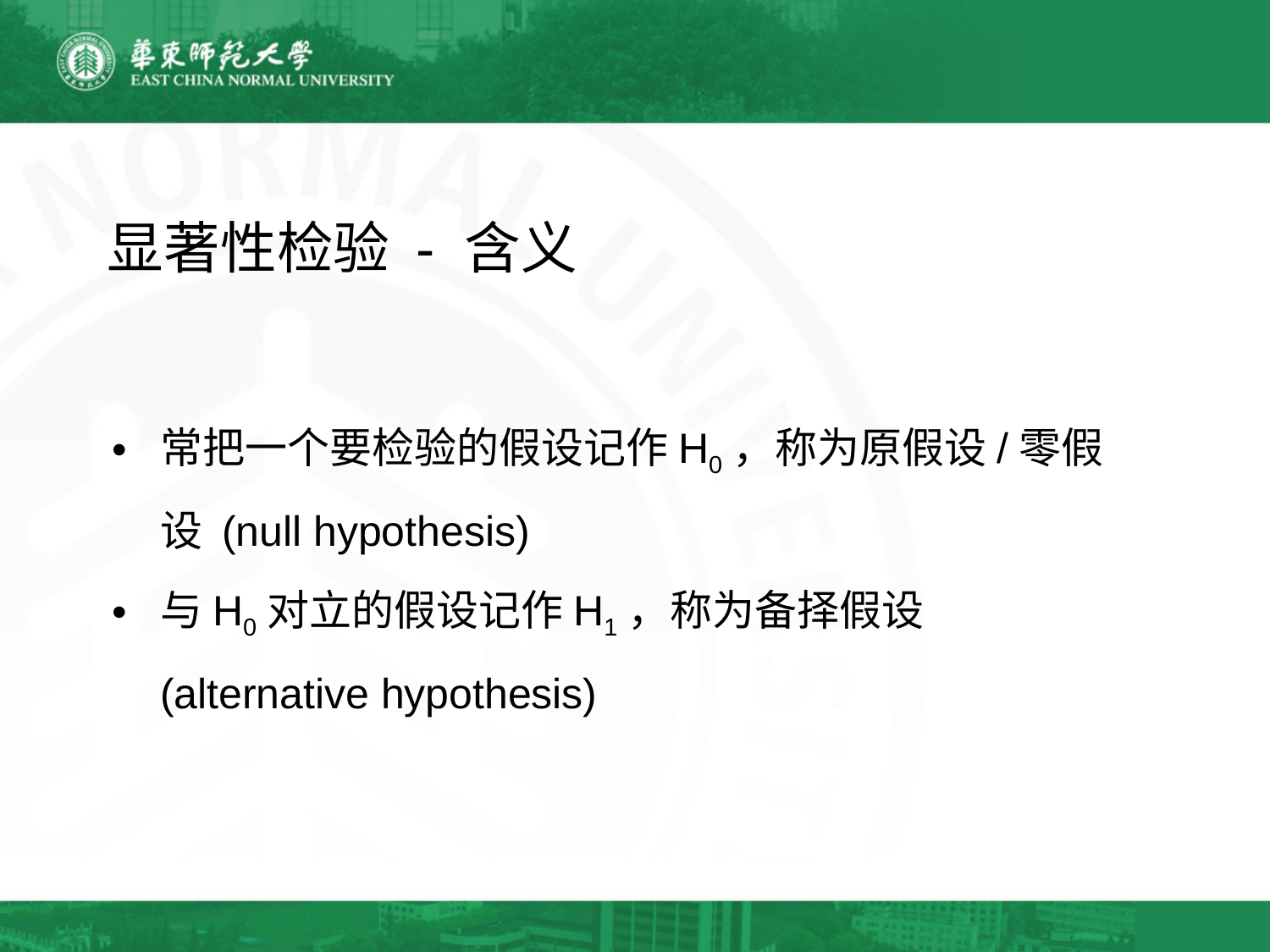

显著性检验 - 含义
常把一个要检验的假设记作H0，称为原假设/零假设 (null hypothesis)
与H0对立的假设记作H1，称为备择假设  (alternative hypothesis)